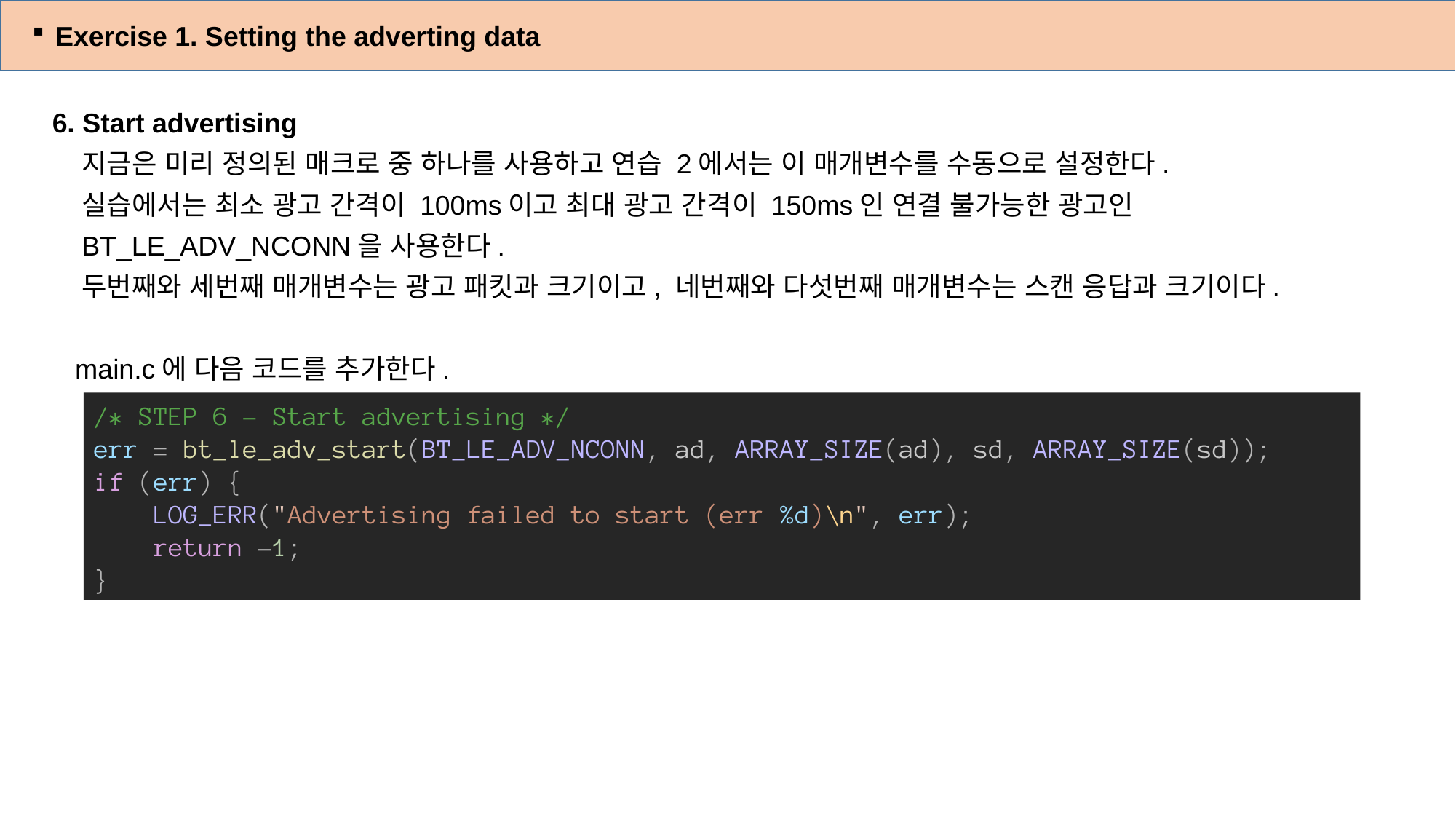

Exercise 1. Setting the adverting data
6. Start advertising
   지금은 미리 정의된 매크로 중 하나를 사용하고 연습 2에서는 이 매개변수를 수동으로 설정한다.
   실습에서는 최소 광고 간격이 100ms이고 최대 광고 간격이 150ms인 연결 불가능한 광고인
   BT_LE_ADV_NCONN을 사용한다.
   두번째와 세번째 매개변수는 광고 패킷과 크기이고, 네번째와 다섯번째 매개변수는 스캔 응답과 크기이다.
   main.c에 다음 코드를 추가한다.
/* STEP 6 - Start advertising */
err = bt_le_adv_start(BT_LE_ADV_NCONN, ad, ARRAY_SIZE(ad), sd, ARRAY_SIZE(sd));
if (err) {
    LOG_ERR("Advertising failed to start (err %d)\n", err);
    return -1;
}